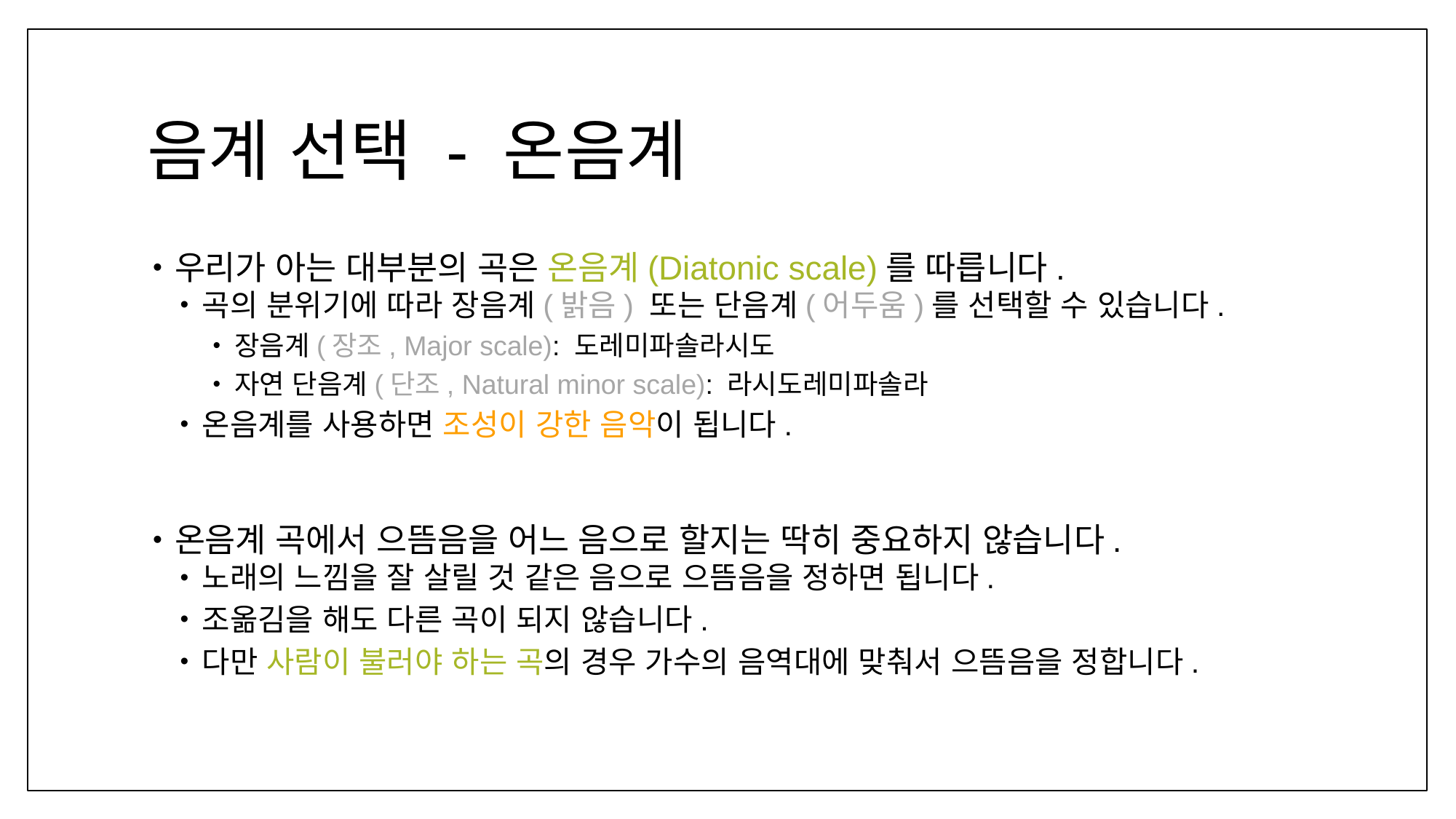

# 음계 선택 - 온음계
우리가 아는 대부분의 곡은 온음계(Diatonic scale)를 따릅니다.
곡의 분위기에 따라 장음계(밝음) 또는 단음계(어두움)를 선택할 수 있습니다.
장음계(장조, Major scale): 도레미파솔라시도
자연 단음계(단조, Natural minor scale): 라시도레미파솔라
온음계를 사용하면 조성이 강한 음악이 됩니다.

온음계 곡에서 으뜸음을 어느 음으로 할지는 딱히 중요하지 않습니다.
노래의 느낌을 잘 살릴 것 같은 음으로 으뜸음을 정하면 됩니다.
조옮김을 해도 다른 곡이 되지 않습니다.
다만 사람이 불러야 하는 곡의 경우 가수의 음역대에 맞춰서 으뜸음을 정합니다.